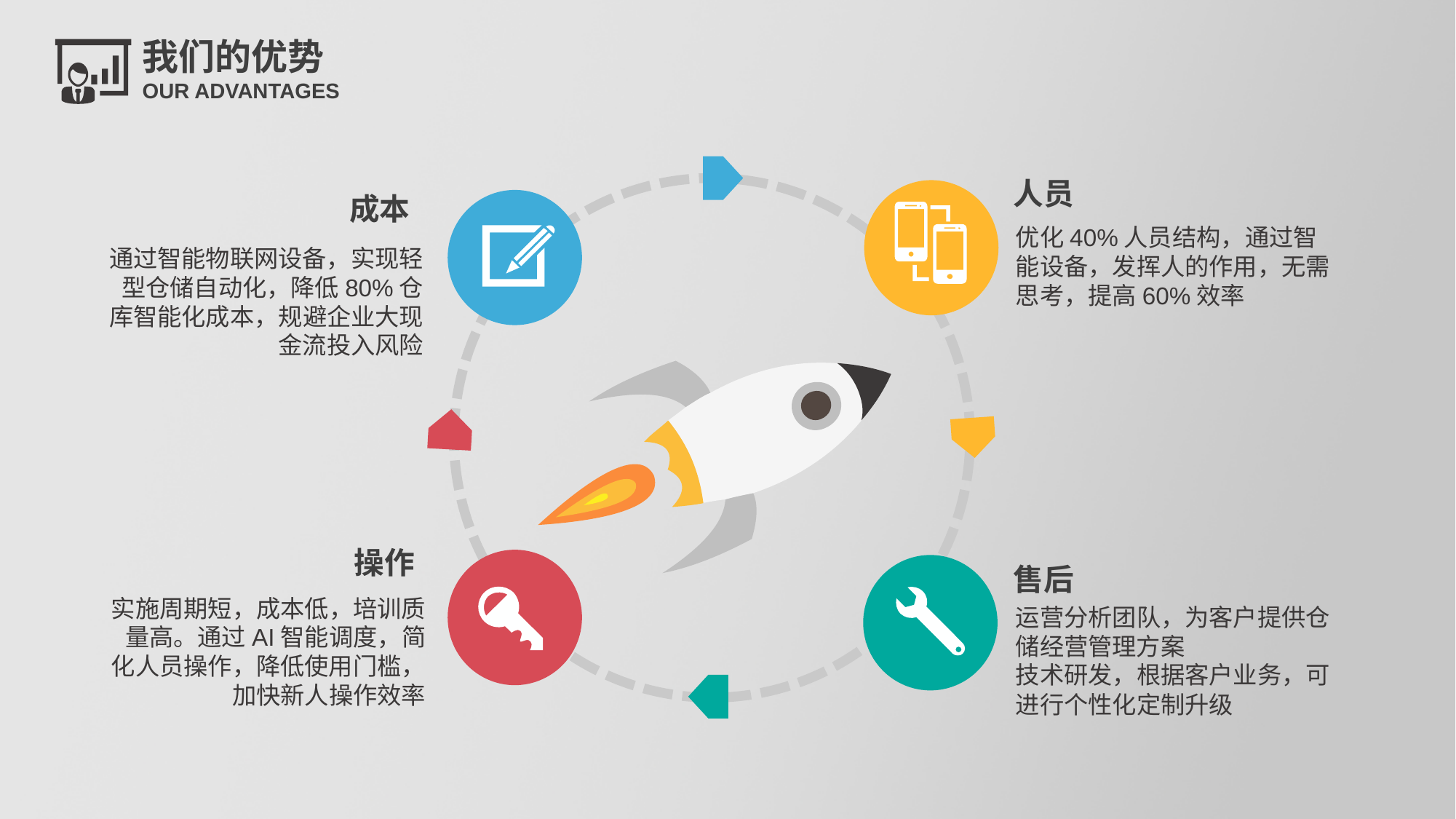

我们的优势
OUR ADVANTAGES

人员
成本
优化40%人员结构，通过智能设备，发挥人的作用，无需思考，提高60%效率
通过智能物联网设备，实现轻型仓储自动化，降低80%仓库智能化成本，规避企业大现金流投入风险

操作
售后
实施周期短，成本低，培训质量高。通过AI智能调度，简化人员操作，降低使用门槛，加快新人操作效率
运营分析团队，为客户提供仓储经营管理方案
技术研发，根据客户业务，可进行个性化定制升级